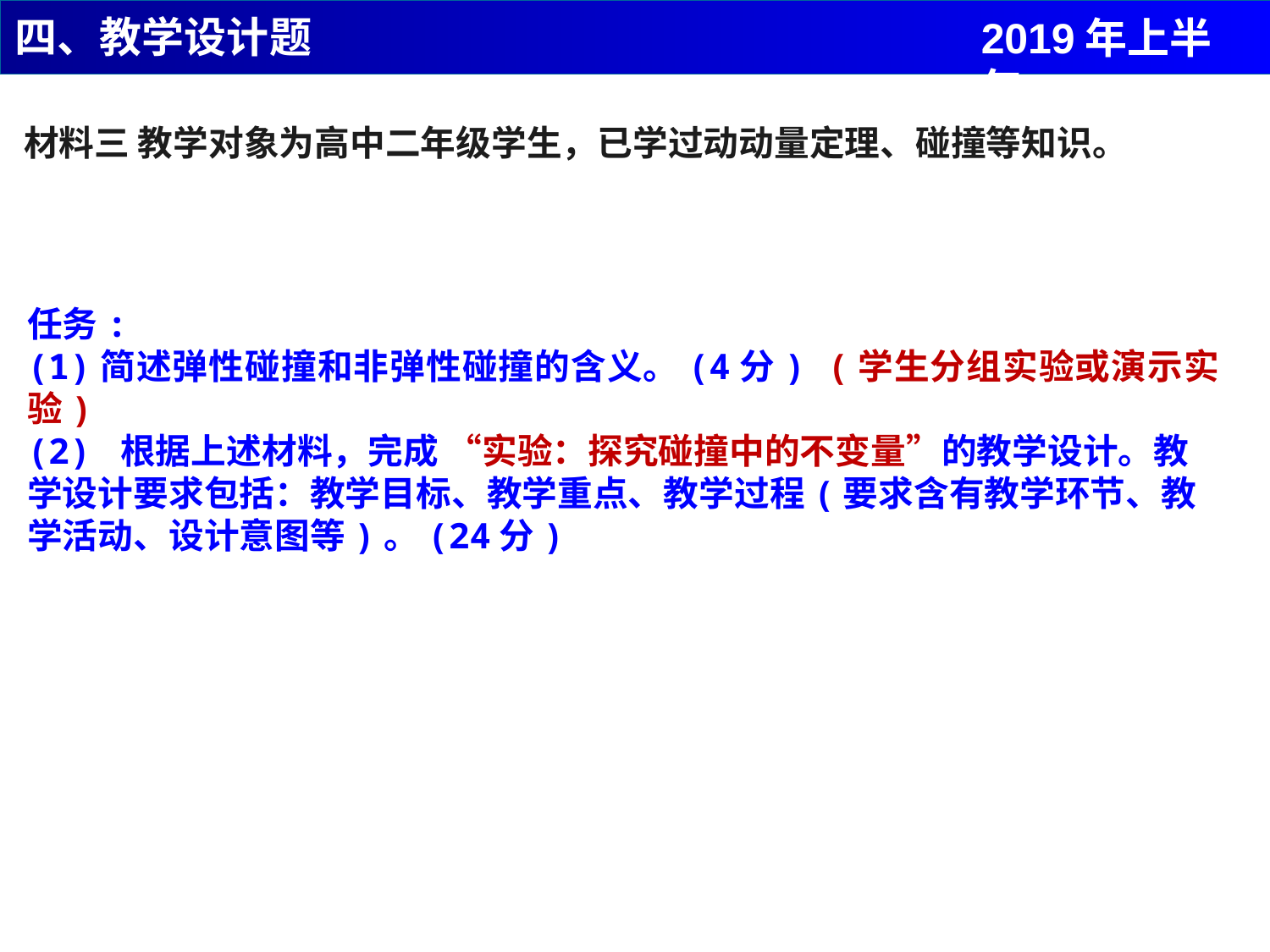

四、教学设计题
2019年上半年
材料三 教学对象为高中二年级学生，已学过动动量定理、碰撞等知识。
任务:
(1)简述弹性碰撞和非弹性碰撞的含义。(4分) (学生分组实验或演示实验)
(2) 根据上述材料，完成 “实验：探究碰撞中的不变量”的教学设计。教学设计要求包括：教学目标、教学重点、教学过程(要求含有教学环节、教学活动、设计意图等)。(24分)